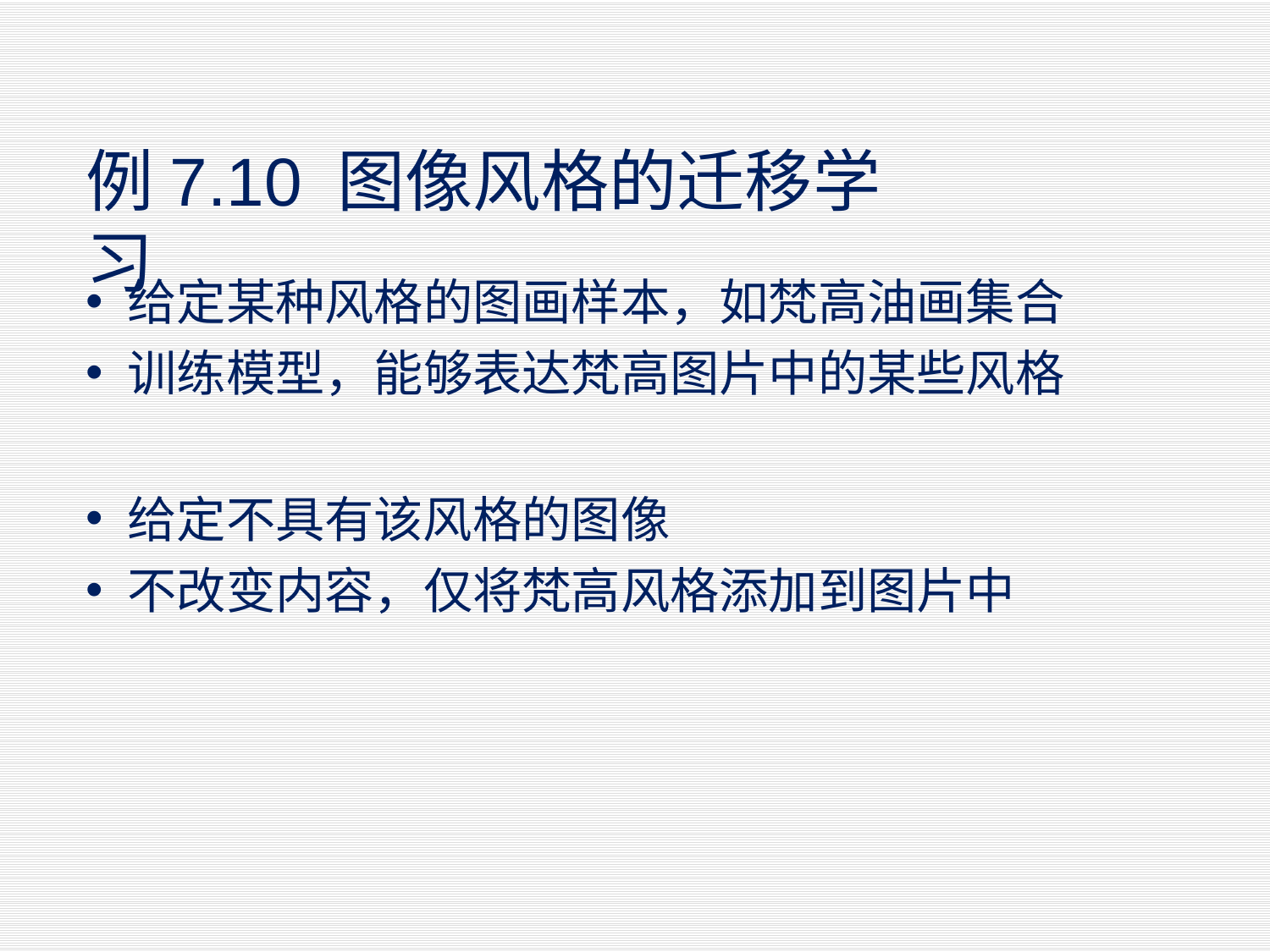

#
31

例7.10 图像风格的迁移学习
给定某种风格的图画样本，如梵高油画集合
训练模型，能够表达梵高图片中的某些风格

给定不具有该风格的图像
不改变内容，仅将梵高风格添加到图片中